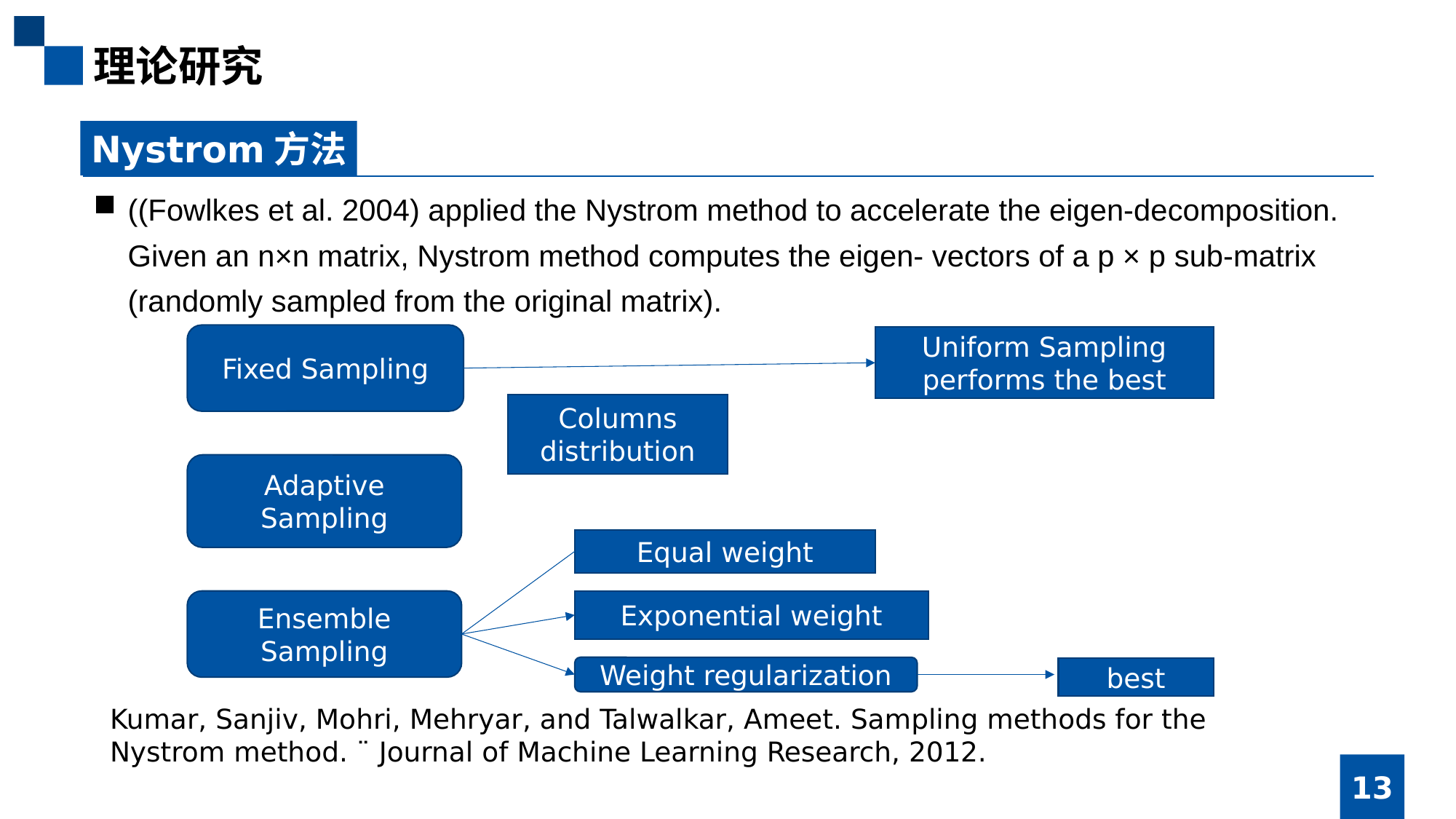

理论研究
Nystrom方法
((Fowlkes et al. 2004) applied the Nystrom method to accelerate the eigen-decomposition. Given an n×n matrix, Nystrom method computes the eigen- vectors of a p × p sub-matrix (randomly sampled from the original matrix).
Fixed Sampling
Uniform Sampling performs the best
Columns distribution
Adaptive Sampling
Equal weight
Ensemble Sampling
Exponential weight
Weight regularization
best
Kumar, Sanjiv, Mohri, Mehryar, and Talwalkar, Ameet. Sampling methods for the Nystrom method. ¨ Journal of Machine Learning Research, 2012.
13